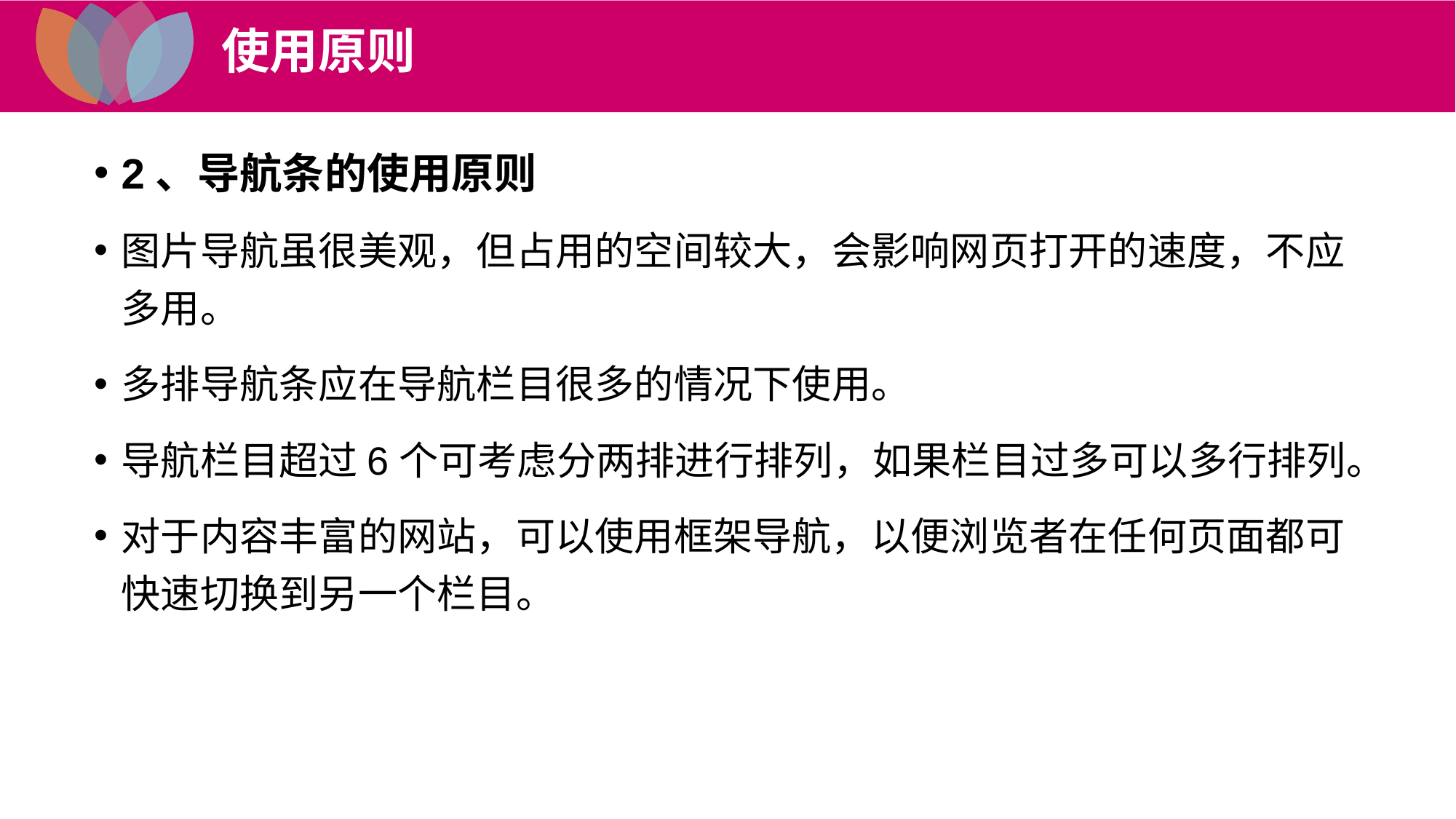

使用原则
2、导航条的使用原则
图片导航虽很美观，但占用的空间较大，会影响网页打开的速度，不应多用。
多排导航条应在导航栏目很多的情况下使用。
导航栏目超过6个可考虑分两排进行排列，如果栏目过多可以多行排列。
对于内容丰富的网站，可以使用框架导航，以便浏览者在任何页面都可快速切换到另一个栏目。